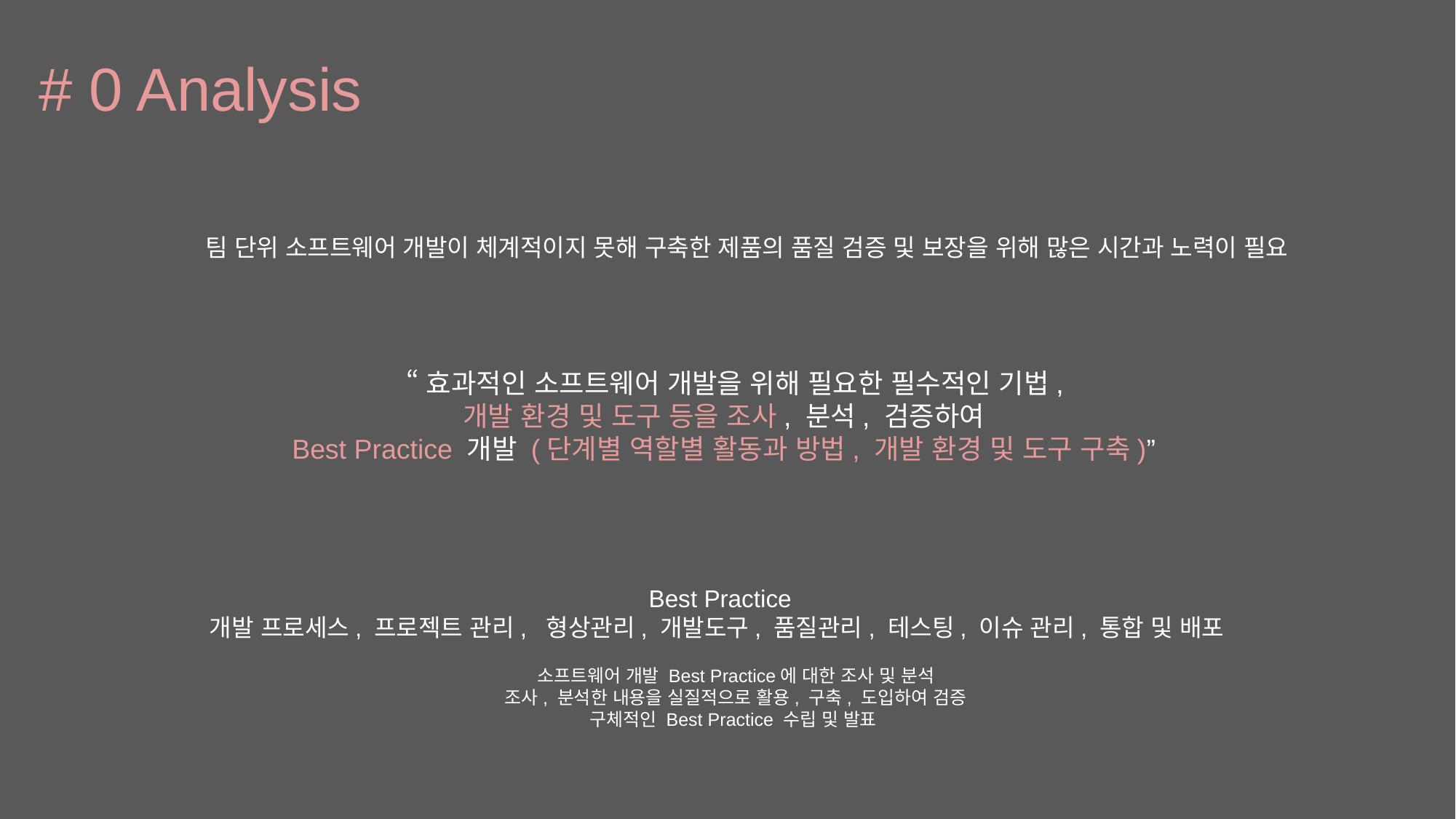

Automation
# 0 Analysis
key : ESC
팀 단위 소프트웨어 개발이 체계적이지 못해 구축한 제품의 품질 검증 및 보장을 위해 많은 시간과 노력이 필요
탄환, 우주선, 적 등의 크기와 속도
2명 동시 게임 가능 + 플레이어 마다 다른 색상
   “효과적인 소프트웨어 개발을 위해 필요한 필수적인 기법,
개발 환경 및 도구 등을 조사, 분석, 검증하여
Best Practice 개발 (단계별 역할별 활동과 방법, 개발 환경 및 도구 구축)”
난이도 별로 구분해야 함
;
+ a
Best Practice
개발 프로세스, 프로젝트 관리,  형상관리, 개발도구, 품질관리, 테스팅, 이슈 관리, 통합 및 배포
소프트웨어 개발 Best Practice에 대한 조사 및 분석
조사, 분석한 내용을 실질적으로 활용, 구축, 도입하여 검증
구체적인 Best Practice 수립 및 발표